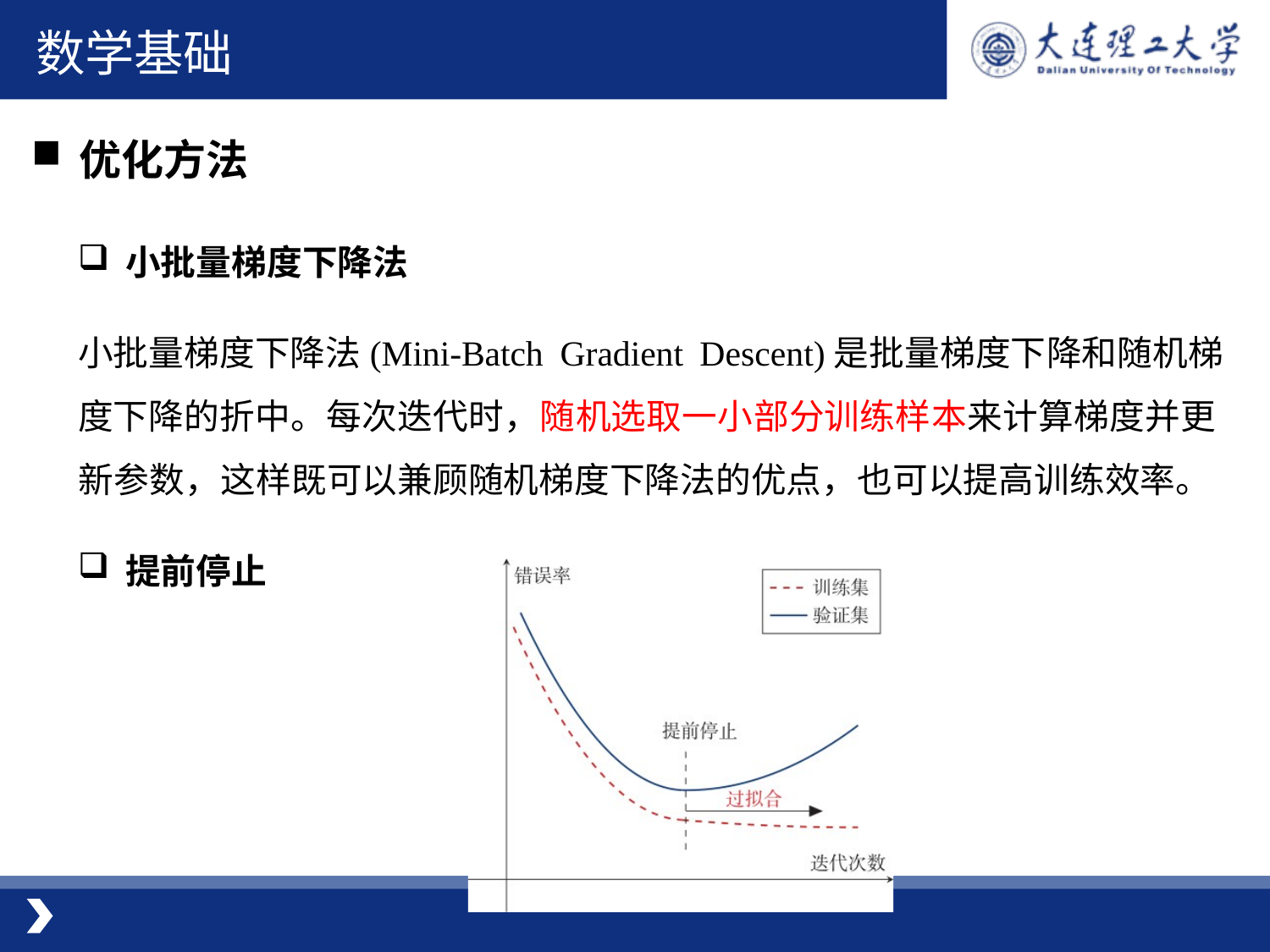

数学基础
优化方法
小批量梯度下降法
小批量梯度下降法(Mini-Batch Gradient Descent)是批量梯度下降和随机梯度下降的折中。每次迭代时，随机选取一小部分训练样本来计算梯度并更新参数，这样既可以兼顾随机梯度下降法的优点，也可以提高训练效率。
提前停止